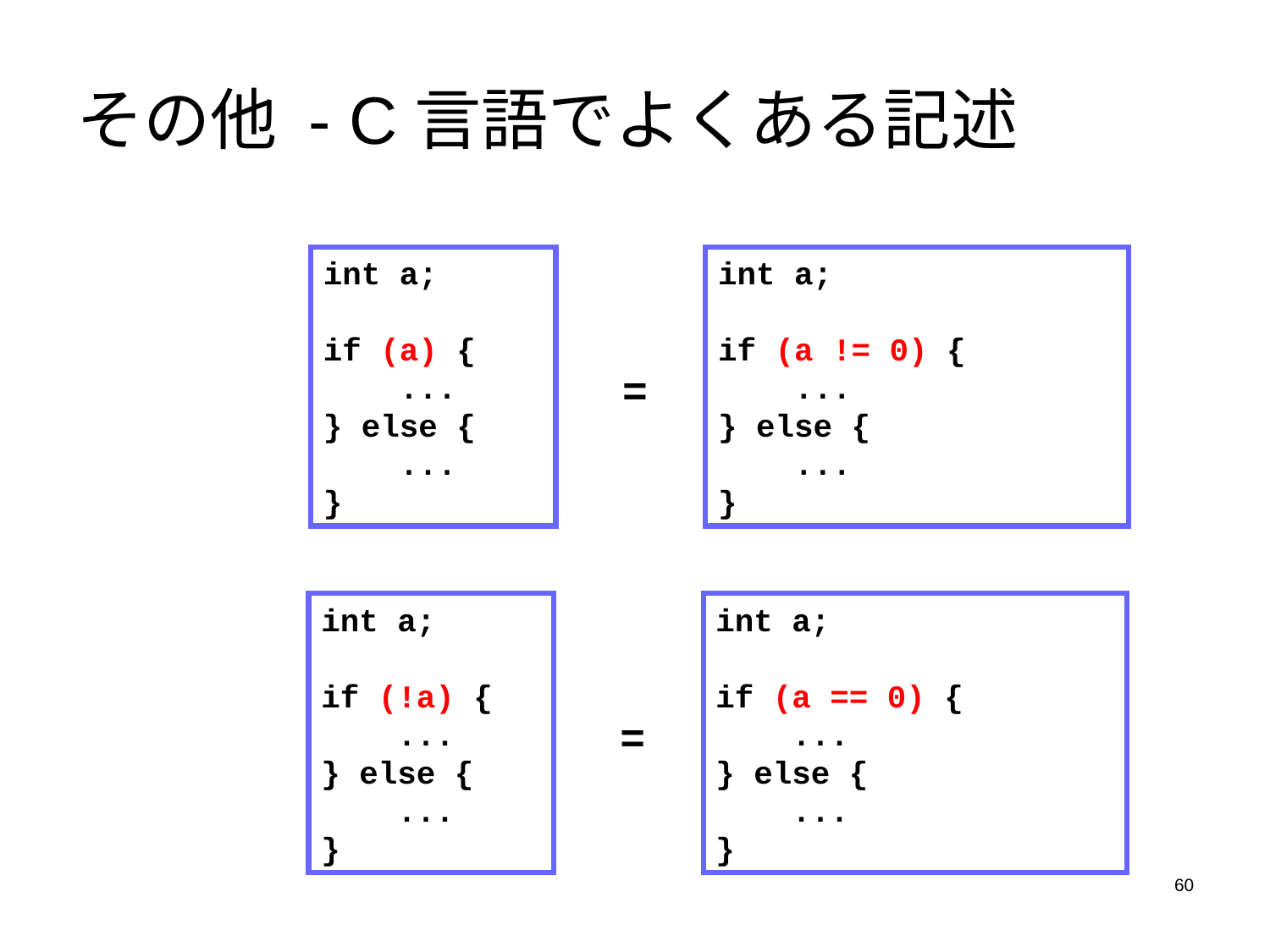

# その他 - C言語でよくある記述
int a;

if (a) {
    ...
} else {
    ...
}
int a;

if (a != 0) {
    ...
} else {
    ...
}
=
int a;

if (!a) {
    ...
} else {
    ...
}
int a;

if (a == 0) {
    ...
} else {
    ...
}
=
60